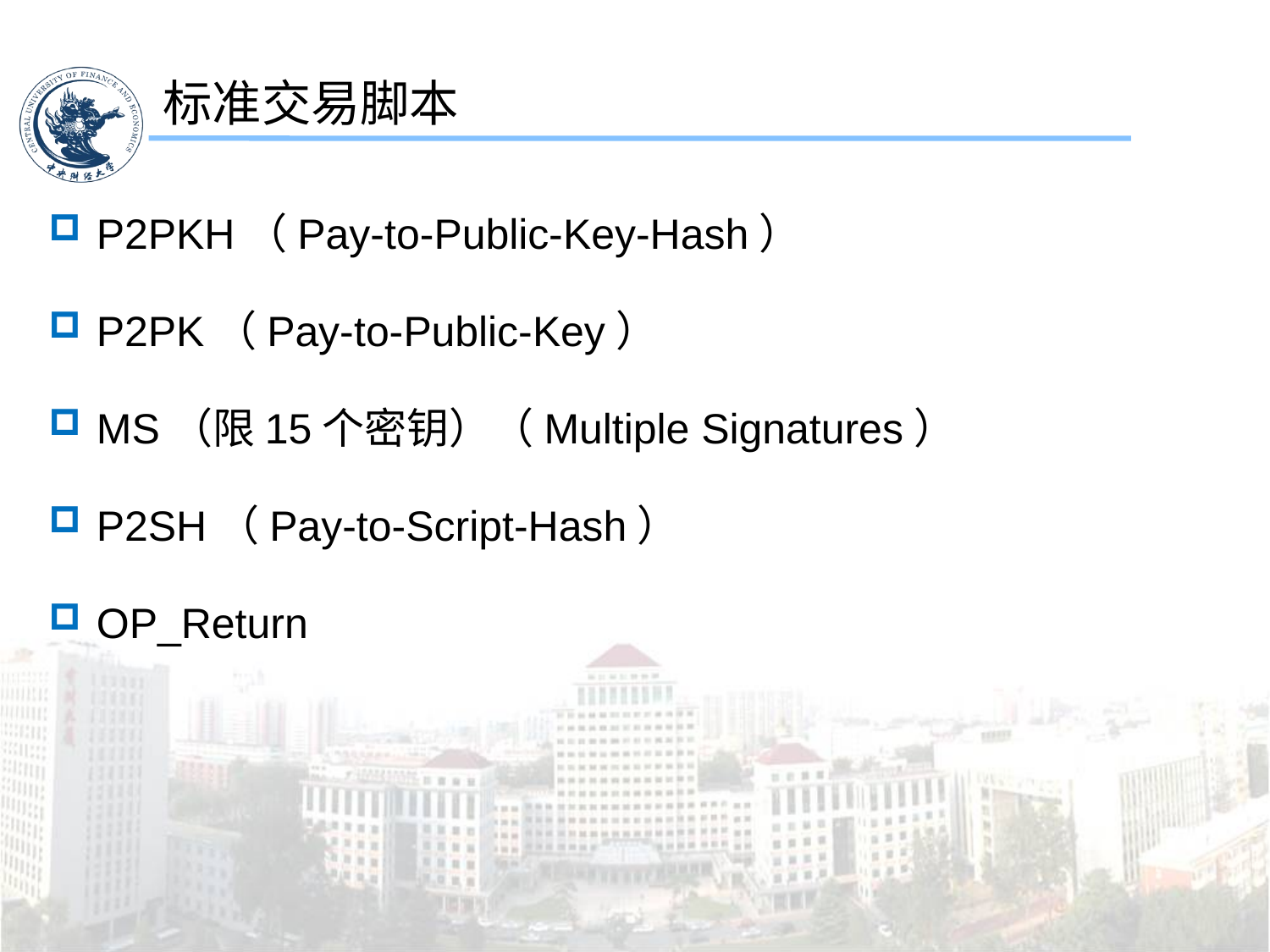

标准交易脚本
P2PKH（Pay-to-Public-Key-Hash）
P2PK（Pay-to-Public-Key）
MS（限15个密钥）（Multiple Signatures）
P2SH（Pay-to-Script-Hash）
OP_Return